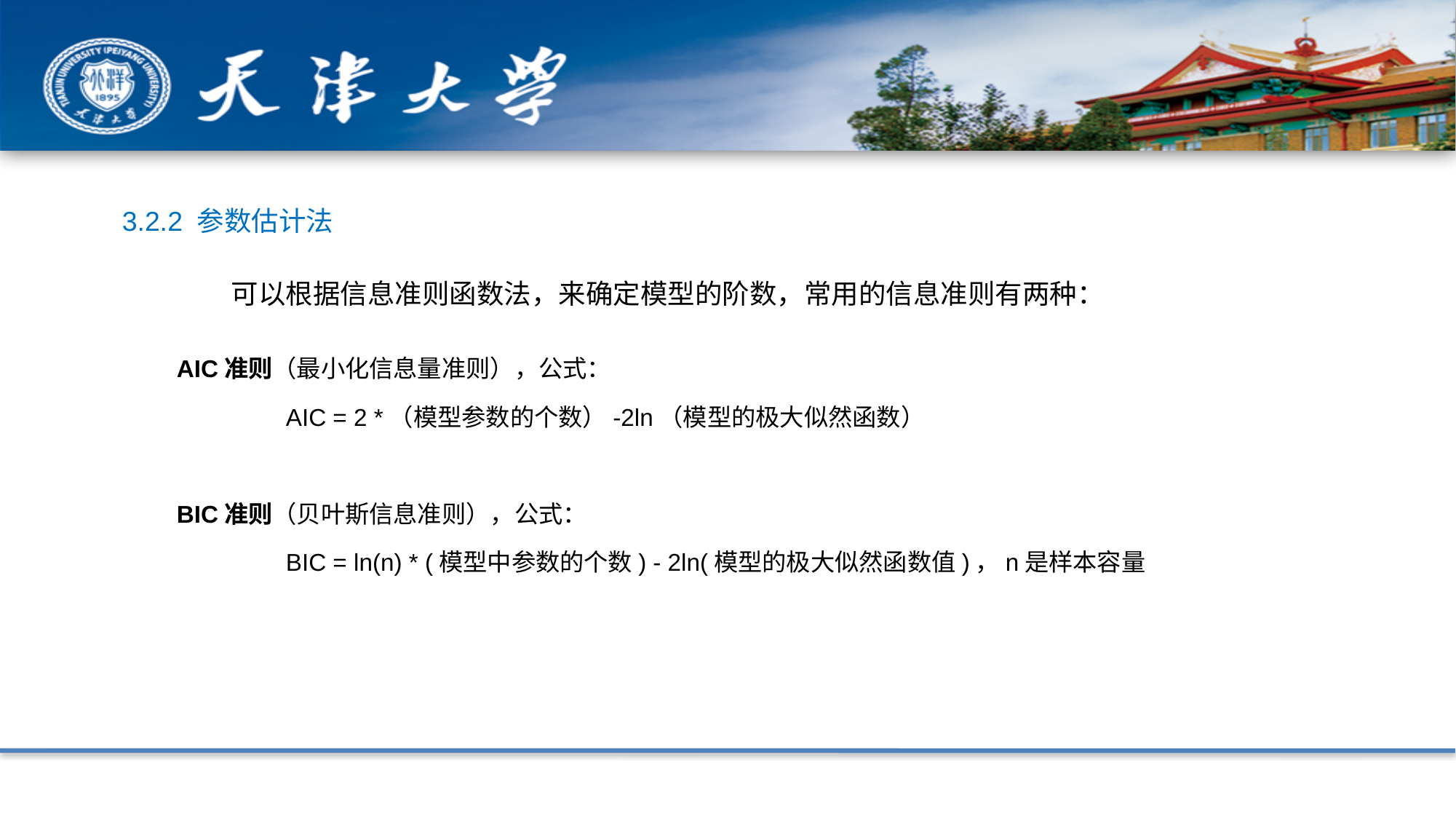

3.2.2 参数估计法

	可以根据信息准则函数法，来确定模型的阶数，常用的信息准则有两种：

AIC准则（最小化信息量准则），公式：
	AIC = 2 *（模型参数的个数）-2ln（模型的极大似然函数）

BIC准则（贝叶斯信息准则），公式：
	BIC = ln(n) * (模型中参数的个数) - 2ln(模型的极大似然函数值)，n是样本容量